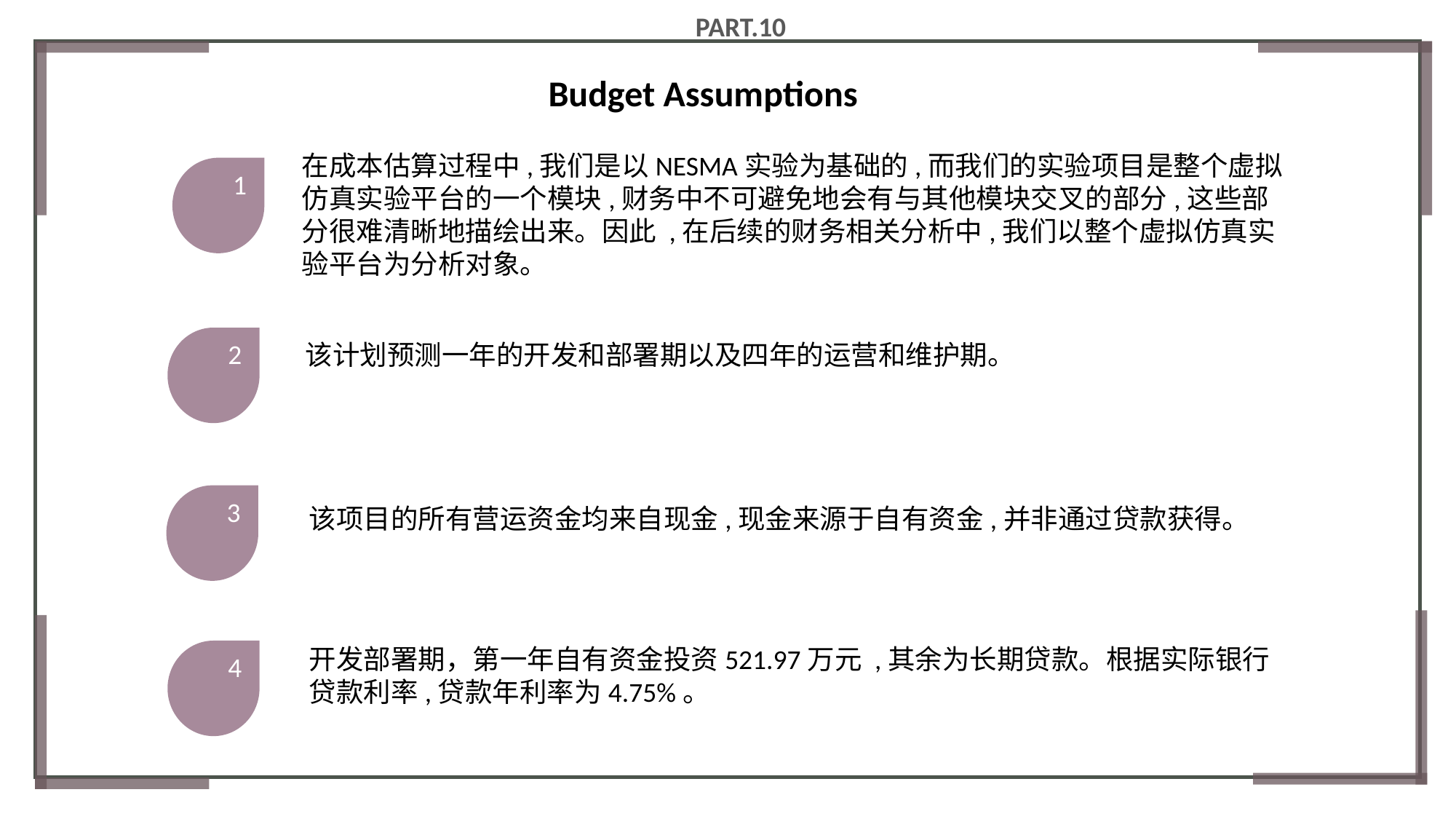

PART.10

Budget Assumptions
在成本估算过程中,我们是以NESMA实验为基础的,而我们的实验项目是整个虚拟仿真实验平台的一个模块,财务中不可避免地会有与其他模块交叉的部分,这些部分很难清晰地描绘出来。因此 ,在后续的财务相关分析中,我们以整个虚拟仿真实验平台为分析对象。

1

2
该计划预测一年的开发和部署期以及四年的运营和维护期。

3
该项目的所有营运资金均来自现金,现金来源于自有资金,并非通过贷款获得。

开发部署期，第一年自有资金投资521.97万元 ,其余为长期贷款。根据实际银行贷款利率,贷款年利率为4.75%。

4